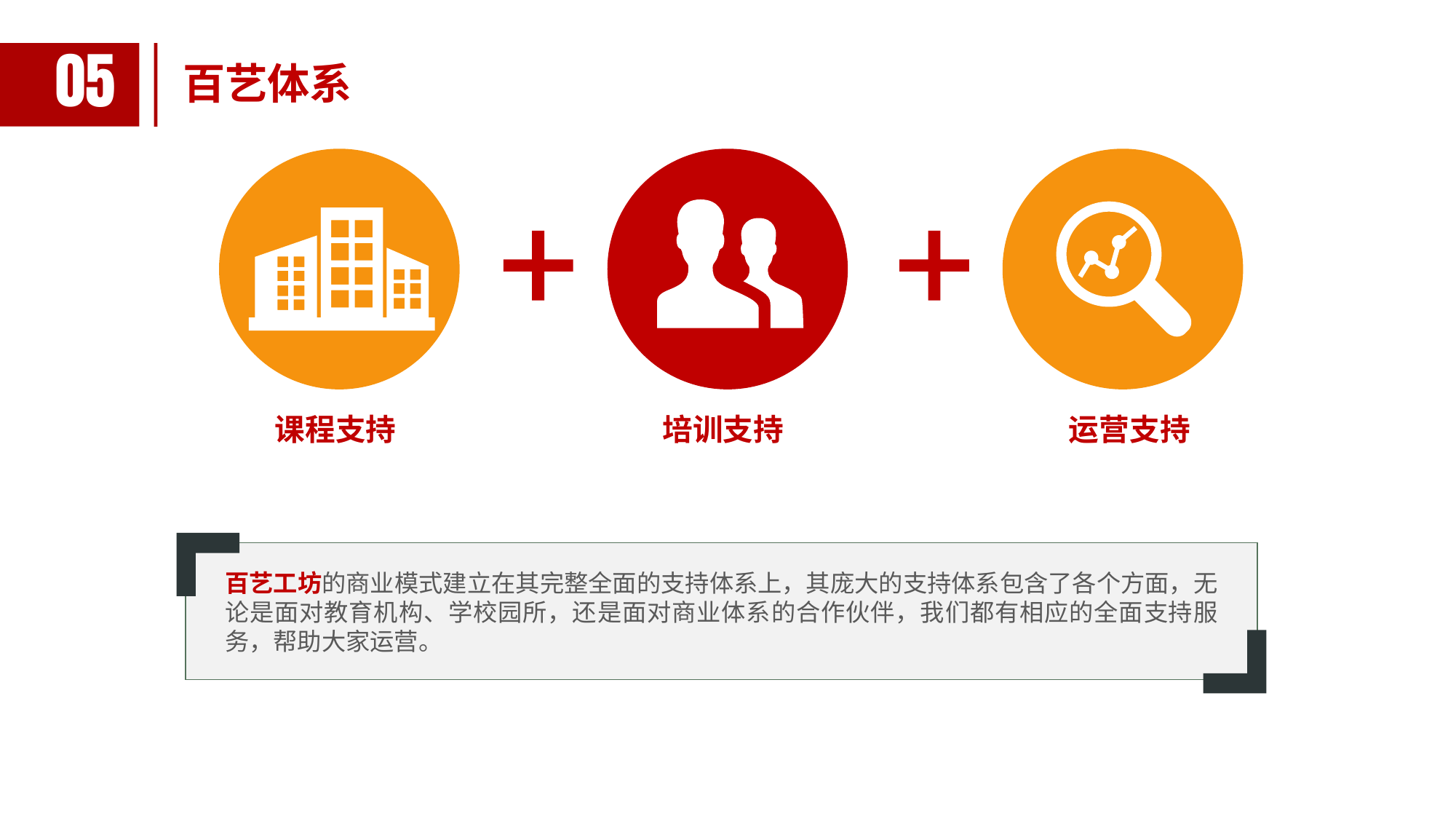

05

百艺体系

我们怎么做

课程支持
培训支持
运营支持

百艺工坊的商业模式建立在其完整全面的支持体系上，其庞大的支持体系包含了各个方面，无论是面对教育机构、学校园所，还是面对商业体系的合作伙伴，我们都有相应的全面支持服务，帮助大家运营。